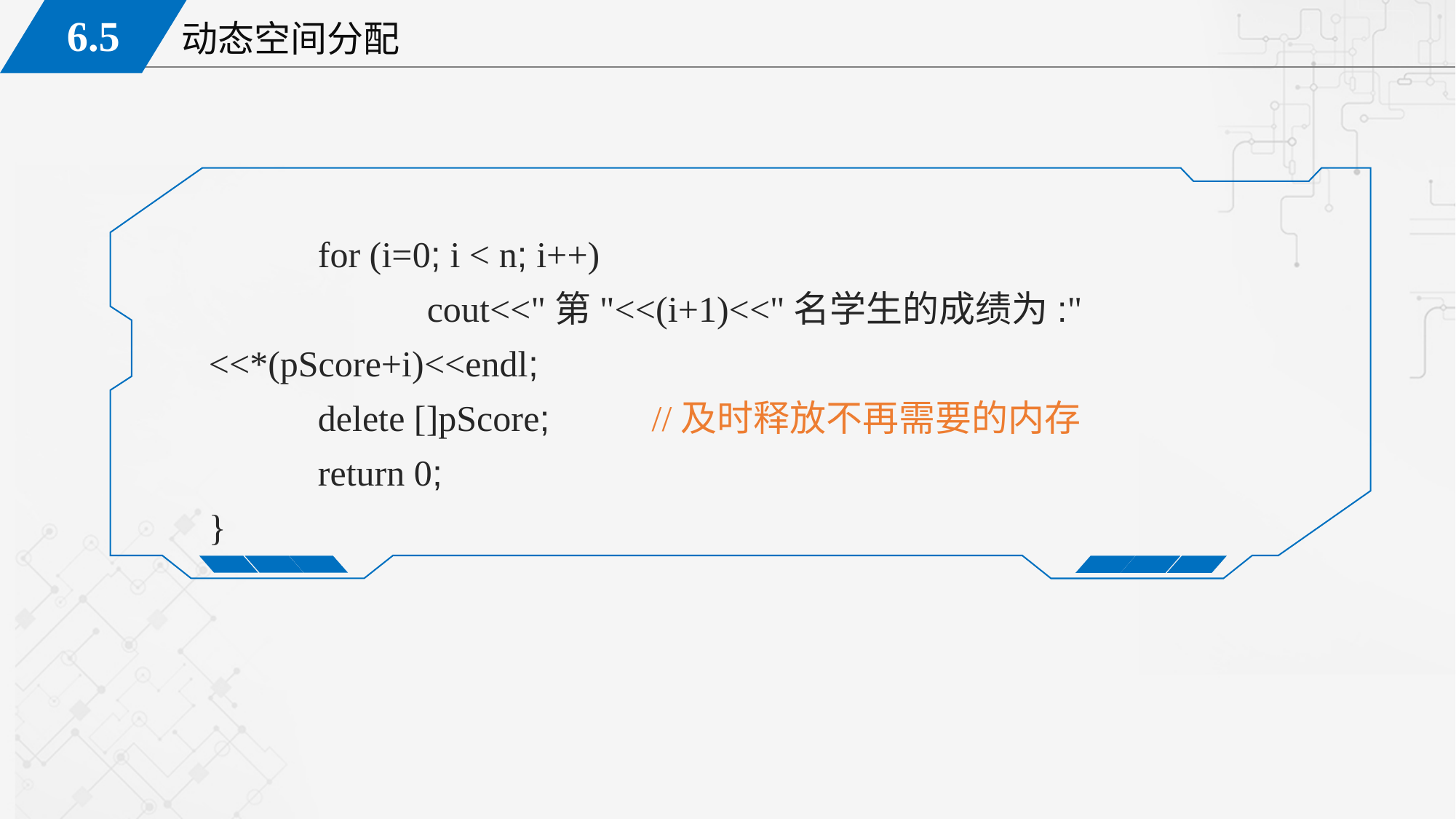

for (i=0; i < n; i++)
			cout<<"第"<<(i+1)<<"名学生的成绩为:" <<*(pScore+i)<<endl;
		delete []pScore;          //及时释放不再需要的内存
		return 0;
	}